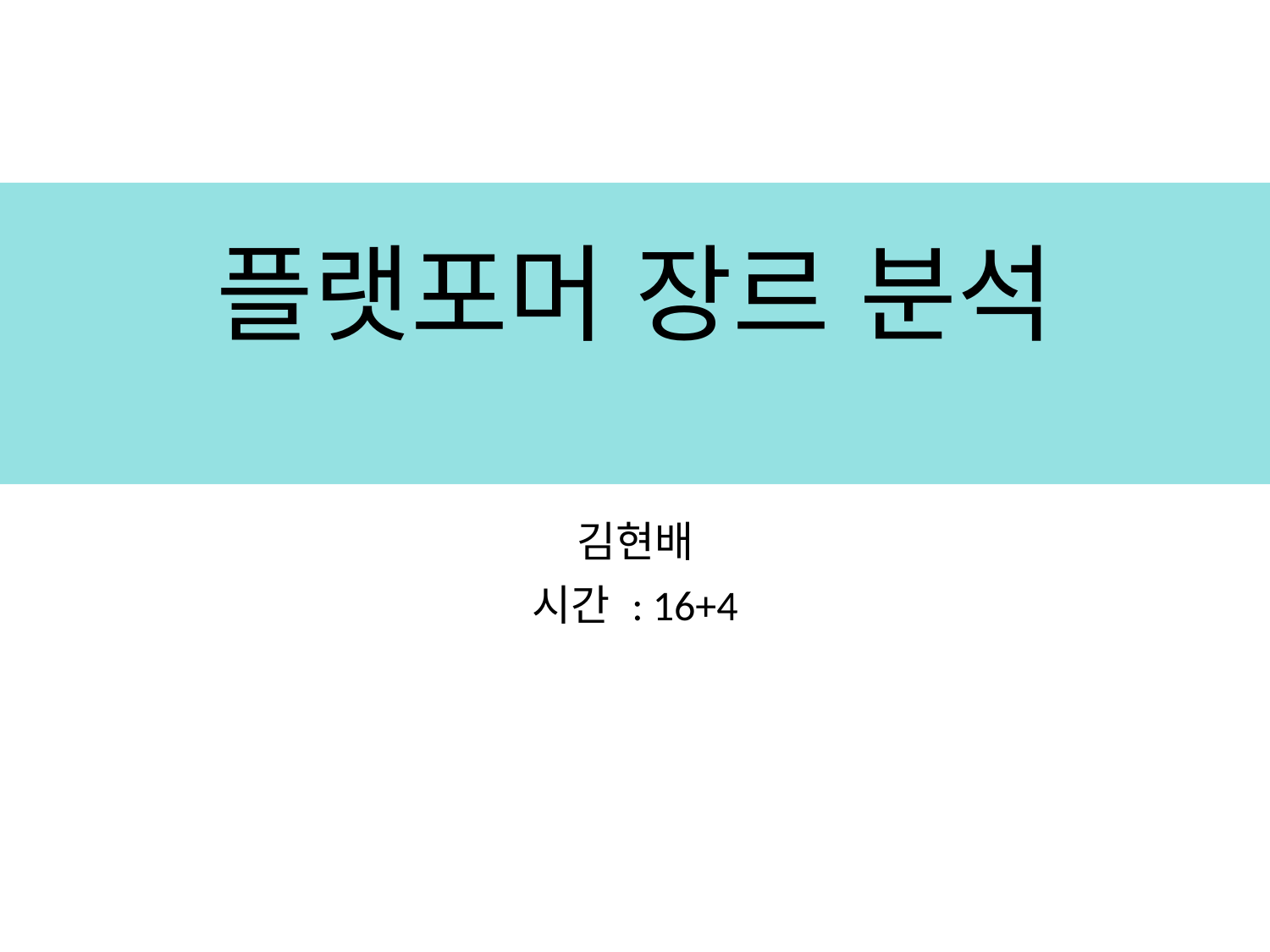

# 플랫포머 장르 분석

김현배
시간 : 16+4